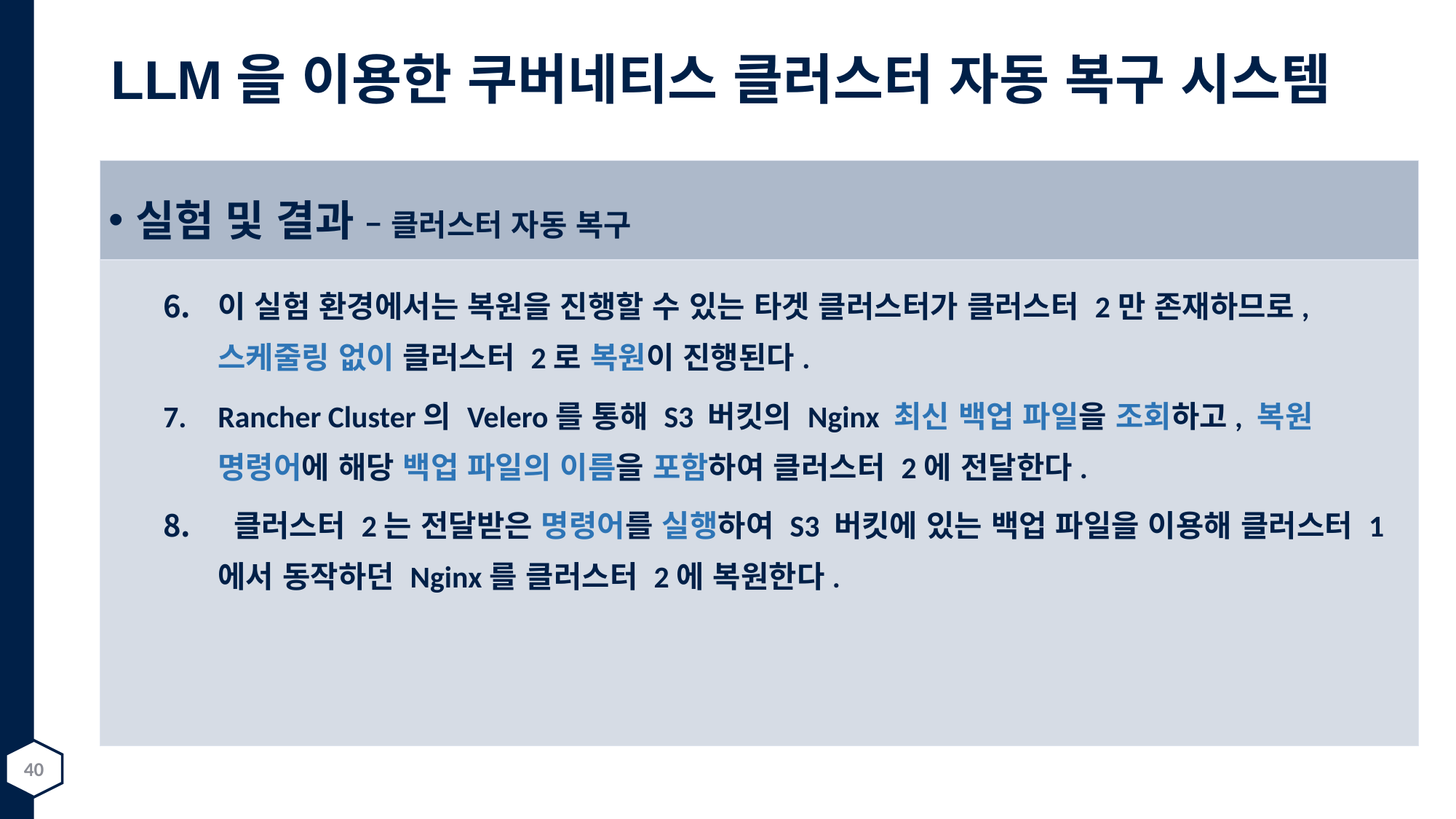

# LLM을 이용한 쿠버네티스 클러스터 자동 복구 시스템
실험 및 결과 – 클러스터 자동 복구
이 실험 환경에서는 복원을 진행할 수 있는 타겟 클러스터가 클러스터 2만 존재하므로, 스케줄링 없이 클러스터 2로 복원이 진행된다.
Rancher Cluster의 Velero를 통해 S3 버킷의 Nginx 최신 백업 파일을 조회하고, 복원 명령어에 해당 백업 파일의 이름을 포함하여 클러스터 2에 전달한다.
 클러스터 2는 전달받은 명령어를 실행하여 S3 버킷에 있는 백업 파일을 이용해 클러스터 1에서 동작하던 Nginx를 클러스터 2에 복원한다.
40